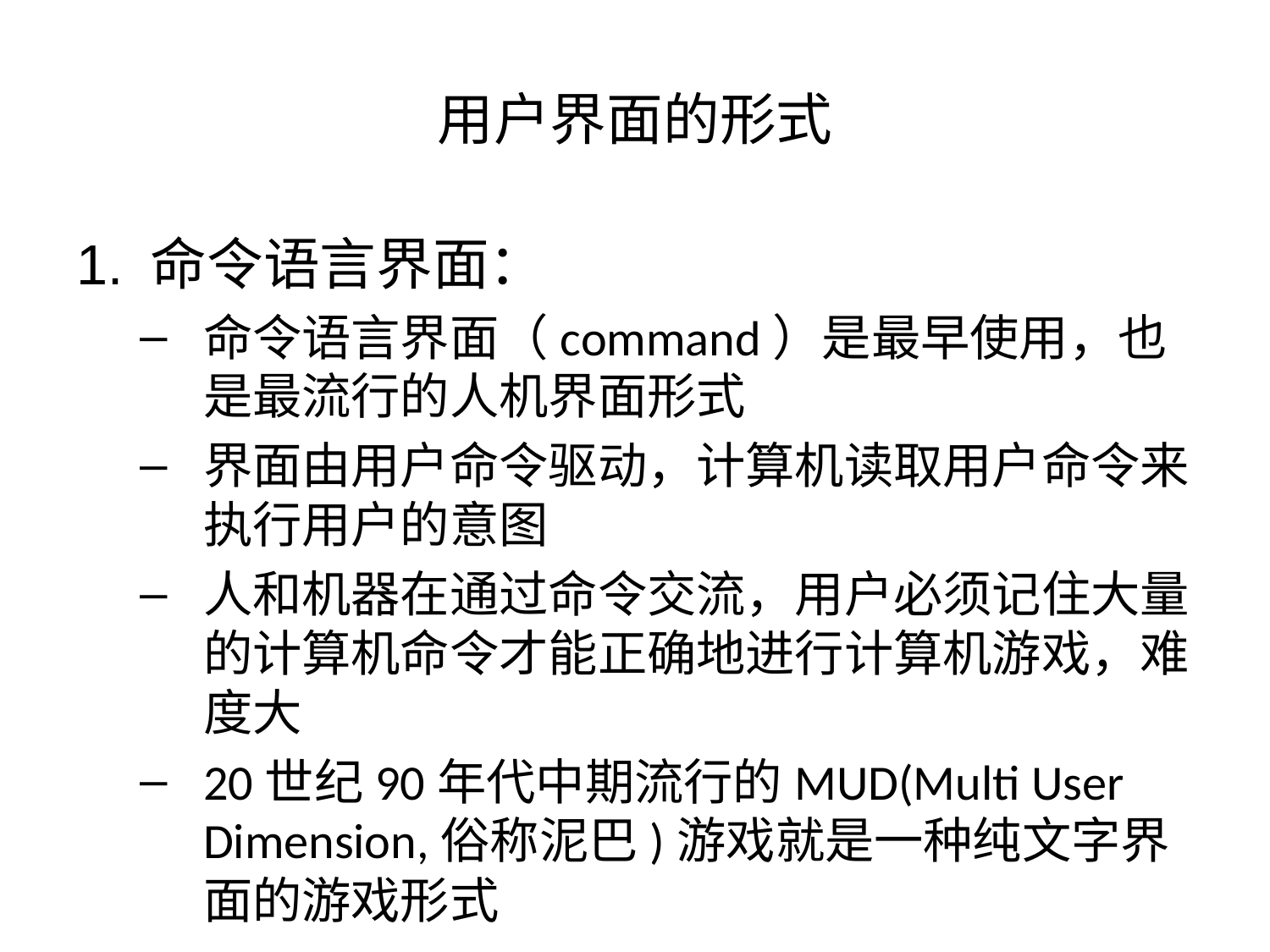

# 用户界面的形式
命令语言界面：
命令语言界面（command）是最早使用，也是最流行的人机界面形式
界面由用户命令驱动，计算机读取用户命令来执行用户的意图
人和机器在通过命令交流，用户必须记住大量的计算机命令才能正确地进行计算机游戏，难度大
20世纪90年代中期流行的MUD(Multi User Dimension,俗称泥巴)游戏就是一种纯文字界面的游戏形式